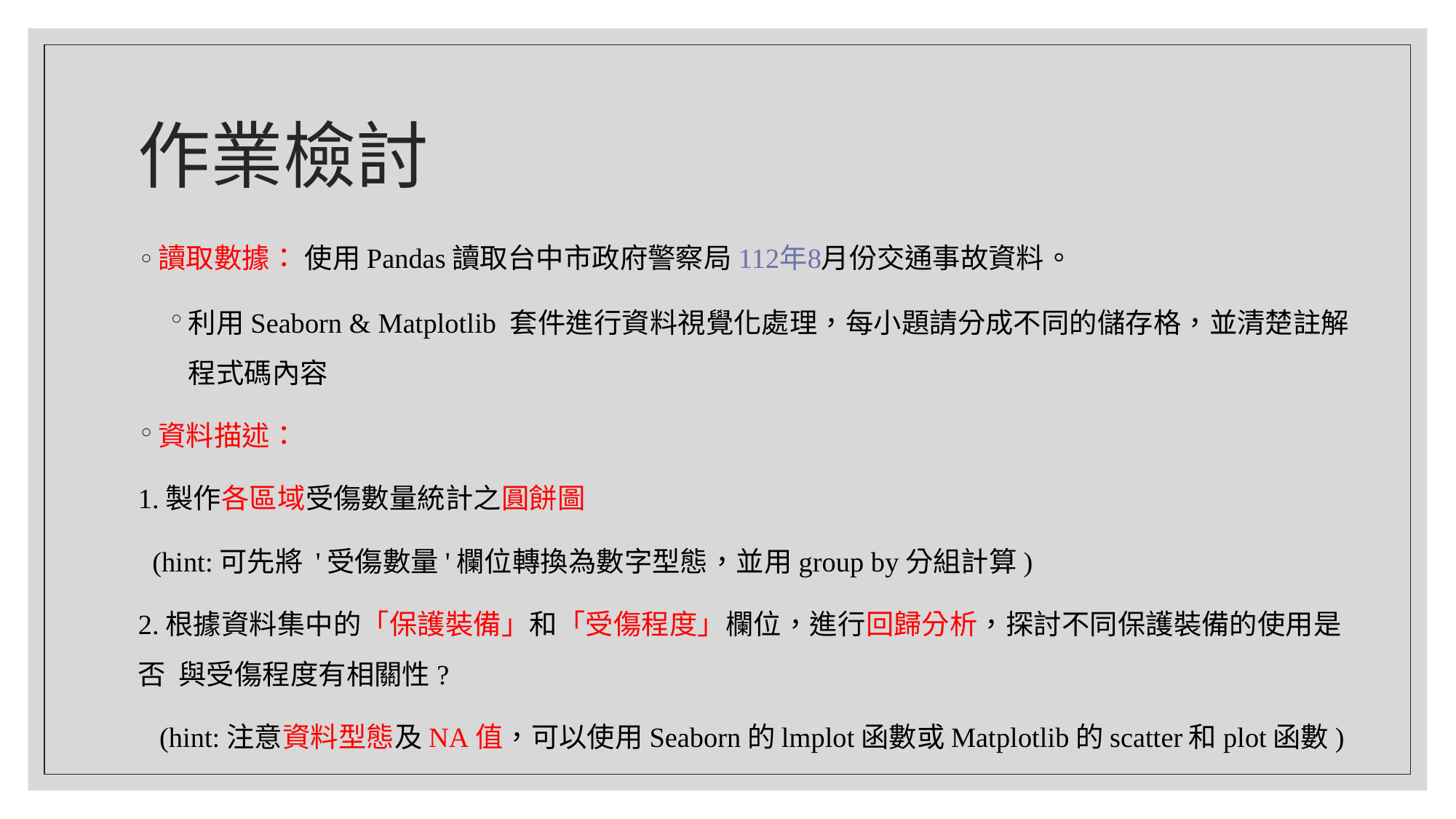

# 作業檢討
讀取數據： 使用Pandas讀取台中市政府警察局112年8月份交通事故資料。
利用Seaborn & Matplotlib 套件進行資料視覺化處理，每小題請分成不同的儲存格，並清楚註解程式碼內容
資料描述：
1.製作各區域受傷數量統計之圓餅圖
  (hint:可先將 '受傷數量'欄位轉換為數字型態，並用group by分組計算)
2.根據資料集中的「保護裝備」和「受傷程度」欄位，進行回歸分析，探討不同保護裝備的使用是否  與受傷程度有相關性?
   (hint:注意資料型態及NA值，可以使用Seaborn的lmplot函數或Matplotlib的scatter和plot函數)